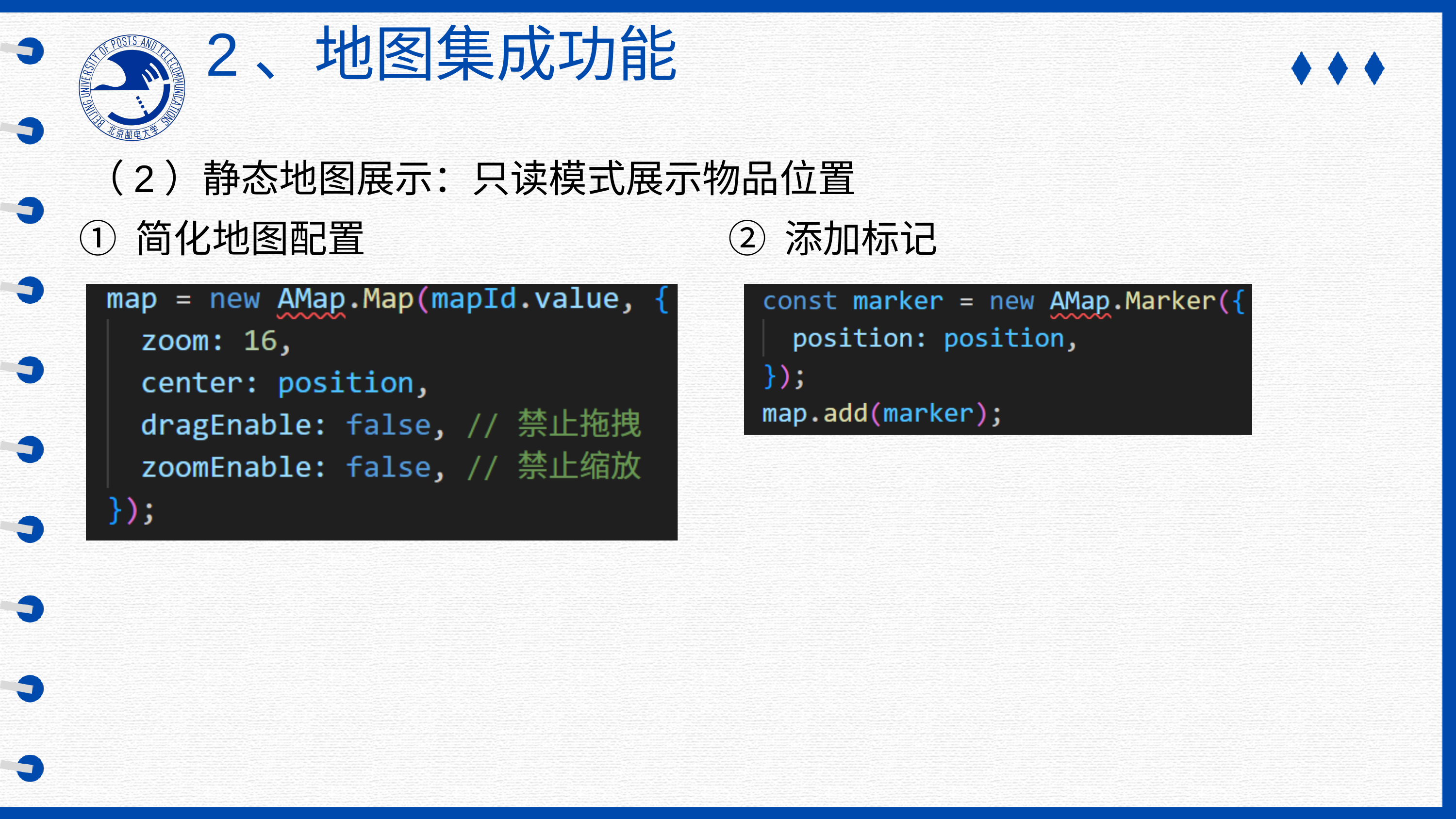

2、地图集成功能

（2）静态地图展示：只读模式展示物品位置
① 简化地图配置
② 添加标记